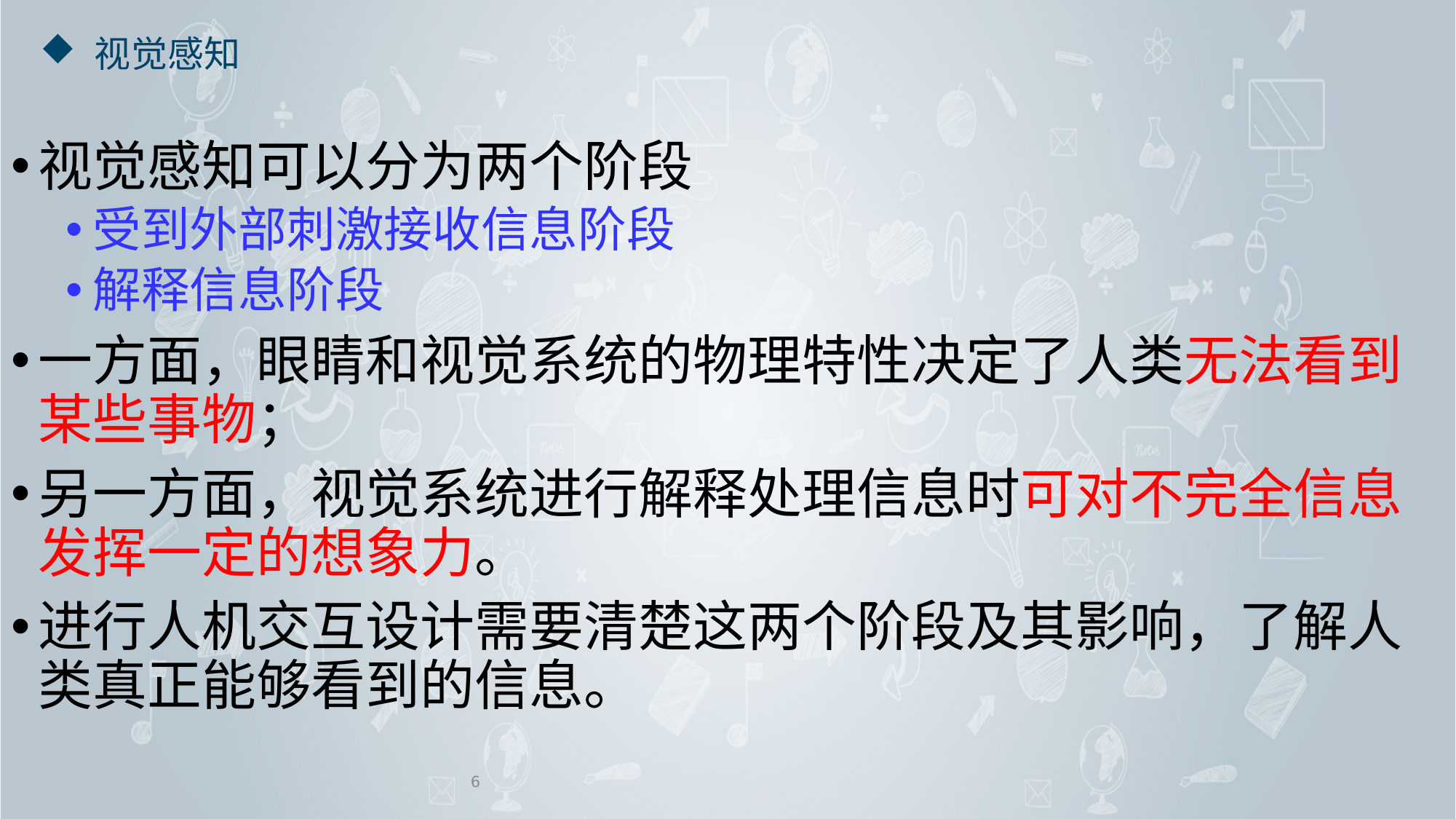

# 视觉感知
视觉感知可以分为两个阶段
受到外部刺激接收信息阶段
解释信息阶段
一方面，眼睛和视觉系统的物理特性决定了人类无法看到某些事物；
另一方面，视觉系统进行解释处理信息时可对不完全信息发挥一定的想象力。
进行人机交互设计需要清楚这两个阶段及其影响，了解人类真正能够看到的信息。

6